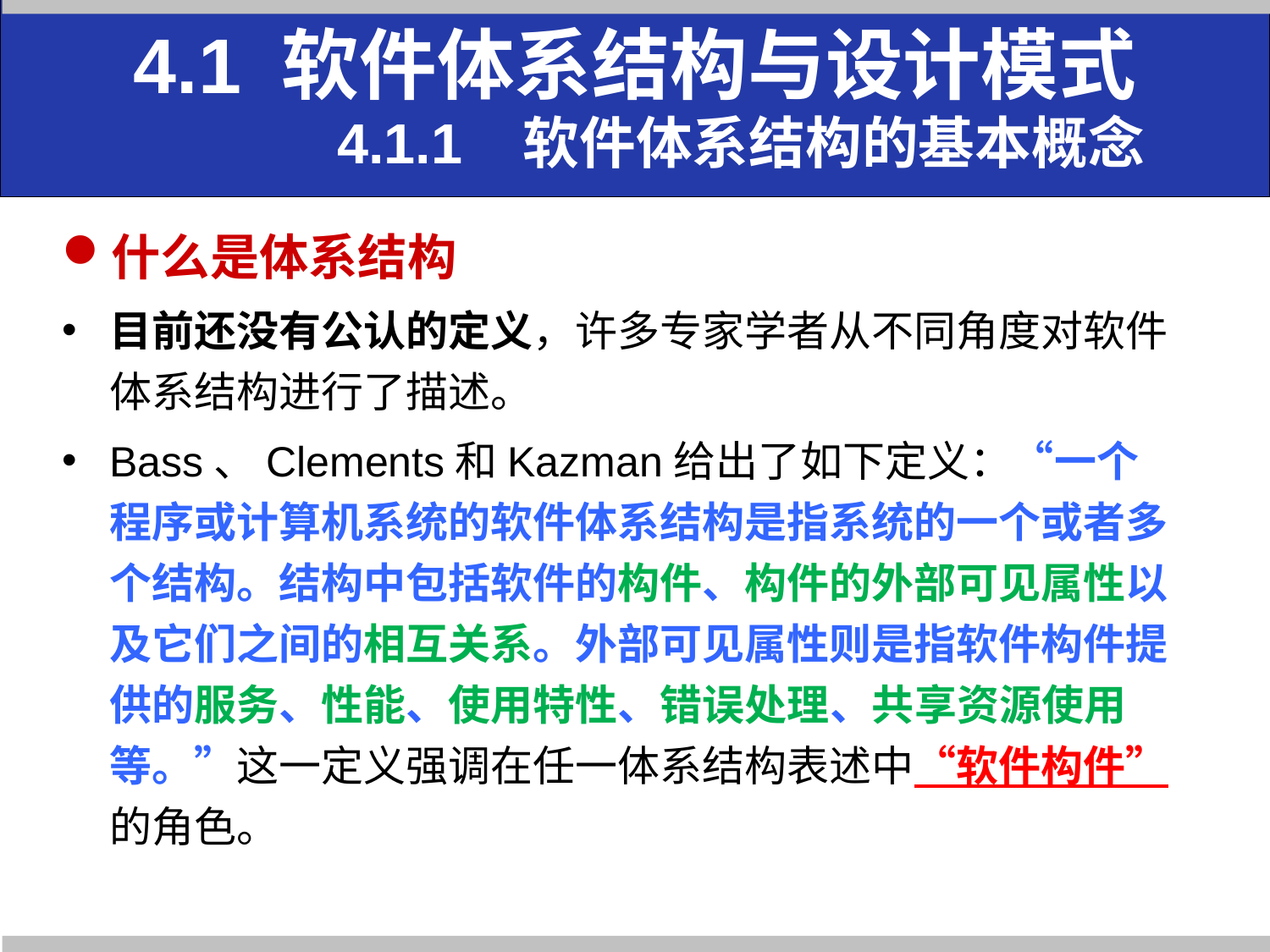

# 4.1 软件体系结构与设计模式 4.1.1   软件体系结构的基本概念
什么是体系结构
目前还没有公认的定义，许多专家学者从不同角度对软件体系结构进行了描述。
Bass、Clements和Kazman给出了如下定义：“一个程序或计算机系统的软件体系结构是指系统的一个或者多个结构。结构中包括软件的构件、构件的外部可见属性以及它们之间的相互关系。外部可见属性则是指软件构件提供的服务、性能、使用特性、错误处理、共享资源使用等。”这一定义强调在任一体系结构表述中“软件构件”的角色。
384